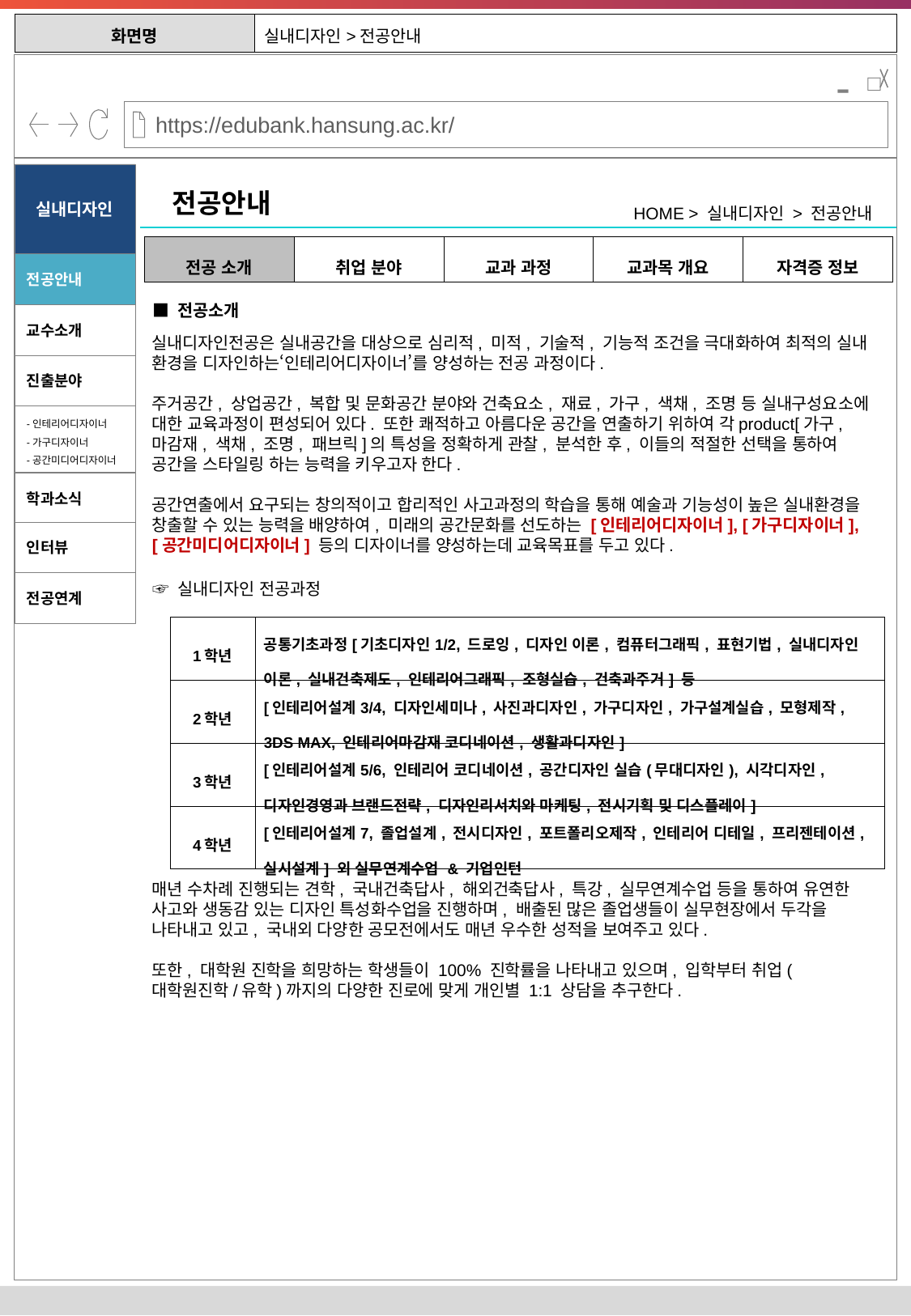

| 화면명 | 실내디자인>전공안내 |
| --- | --- |
-
실내디자인
전공안내
HOME > 실내디자인 > 전공안내
| 전공 소개 | 취업 분야 | 교과 과정 | 교과목 개요 | 자격증 정보 |
| --- | --- | --- | --- | --- |
전공안내
■ 전공소개
교수소개
실내디자인전공은 실내공간을 대상으로 심리적, 미적, 기술적, 기능적 조건을 극대화하여 최적의 실내 환경을 디자인하는‘인테리어디자이너’를 양성하는 전공 과정이다.

주거공간, 상업공간, 복합 및 문화공간 분야와 건축요소, 재료, 가구, 색채, 조명 등 실내구성요소에 대한 교육과정이 편성되어 있다. 또한 쾌적하고 아름다운 공간을 연출하기 위하여 각product[가구, 마감재, 색채, 조명, 패브릭]의 특성을 정확하게 관찰, 분석한 후, 이들의 적절한 선택을 통하여 공간을 스타일링 하는 능력을 키우고자 한다.

공간연출에서 요구되는 창의적이고 합리적인 사고과정의 학습을 통해 예술과 기능성이 높은 실내환경을 창출할 수 있는 능력을 배양하여, 미래의 공간문화를 선도하는 [인테리어디자이너], [가구디자이너], [공간미디어디자이너] 등의 디자이너를 양성하는데 교육목표를 두고 있다.
진출분야
-인테리어디자이너
-가구디자이너
-공간미디어디자이너
학과소식
인터뷰
☞ 실내디자인 전공과정
전공연계
| 1학년 | 공통기초과정[기초디자인1/2, 드로잉, 디자인 이론, 컴퓨터그래픽, 표현기법, 실내디자인 이론, 실내건축제도, 인테리어그래픽, 조형실습, 건축과주거] 등 |
| --- | --- |
| 2학년 | [인테리어설계3/4, 디자인세미나, 사진과디자인, 가구디자인, 가구설계실습, 모형제작, 3DS MAX, 인테리어마감재 코디네이션, 생활과디자인] |
| 3학년 | [인테리어설계5/6, 인테리어 코디네이션, 공간디자인 실습(무대디자인), 시각디자인, 디자인경영과 브랜드전략, 디자인리서치와 마케팅, 전시기획 및 디스플레이] |
| 4학년 | [인테리어설계7, 졸업설계, 전시디자인, 포트폴리오제작, 인테리어 디테일, 프리젠테이션, 실시설계] 외 실무연계수업 & 기업인턴 |
매년 수차례 진행되는 견학, 국내건축답사, 해외건축답사, 특강, 실무연계수업 등을 통하여 유연한 사고와 생동감 있는 디자인 특성화수업을 진행하며, 배출된 많은 졸업생들이 실무현장에서 두각을 나타내고 있고, 국내외 다양한 공모전에서도 매년 우수한 성적을 보여주고 있다.

또한, 대학원 진학을 희망하는 학생들이 100% 진학률을 나타내고 있으며, 입학부터 취업(대학원진학/유학)까지의 다양한 진로에 맞게 개인별 1:1 상담을 추구한다.